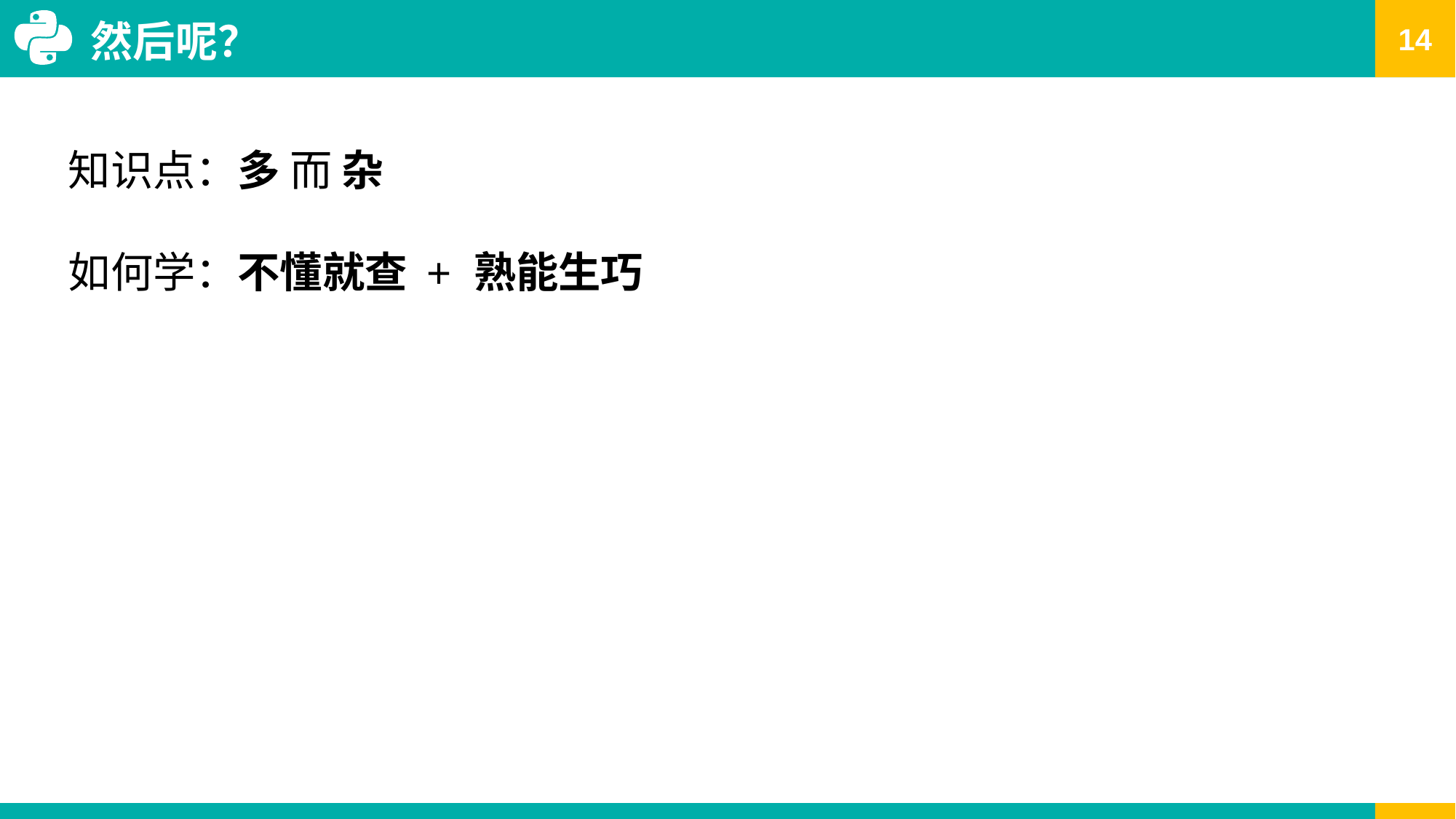

然后呢？
知识点：多 而 杂

如何学：不懂就查 + 熟能生巧